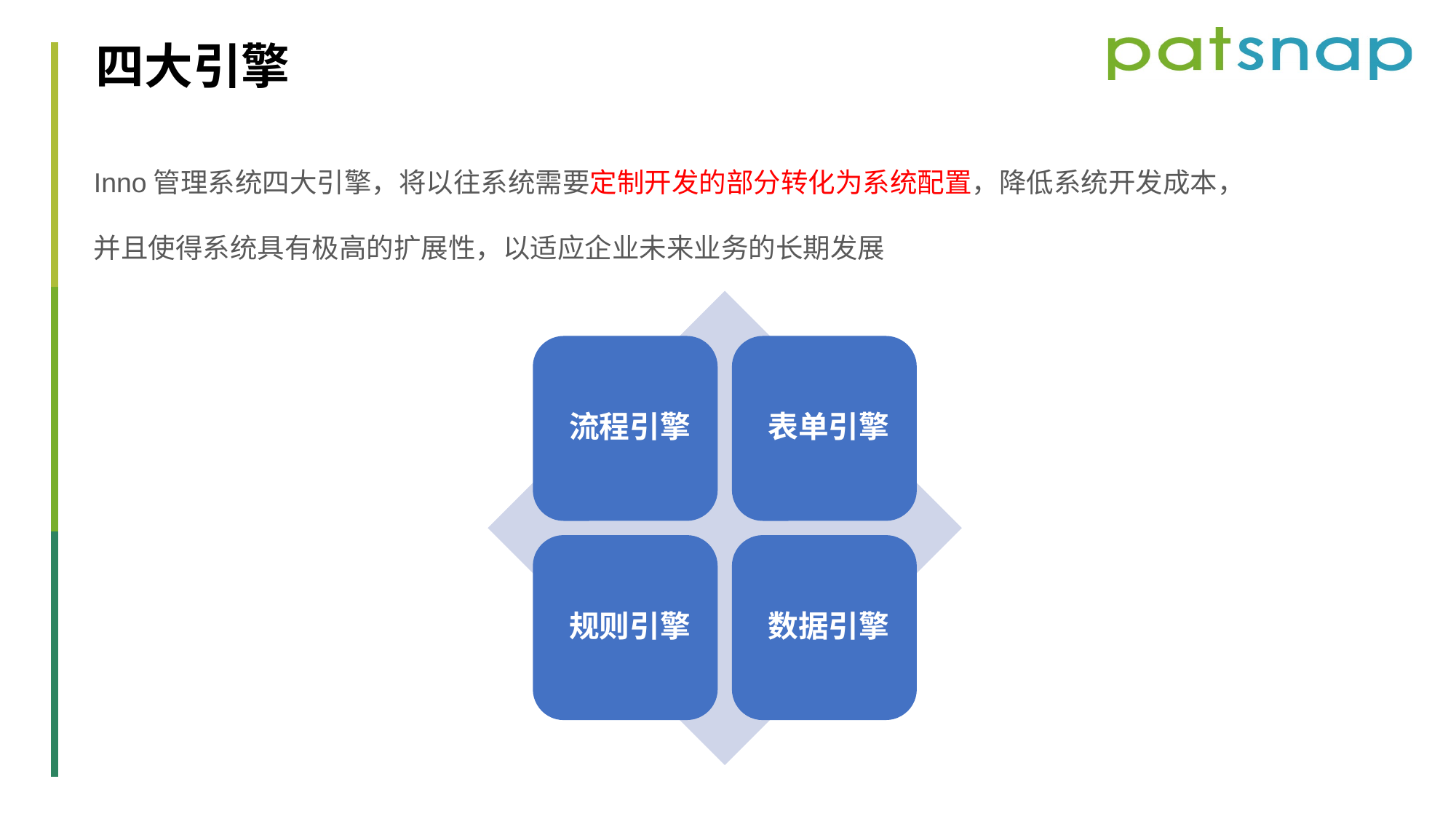

四大引擎
Inno管理系统四大引擎，将以往系统需要定制开发的部分转化为系统配置，降低系统开发成本，并且使得系统具有极高的扩展性，以适应企业未来业务的长期发展
流程引擎
表单引擎
规则引擎
数据引擎